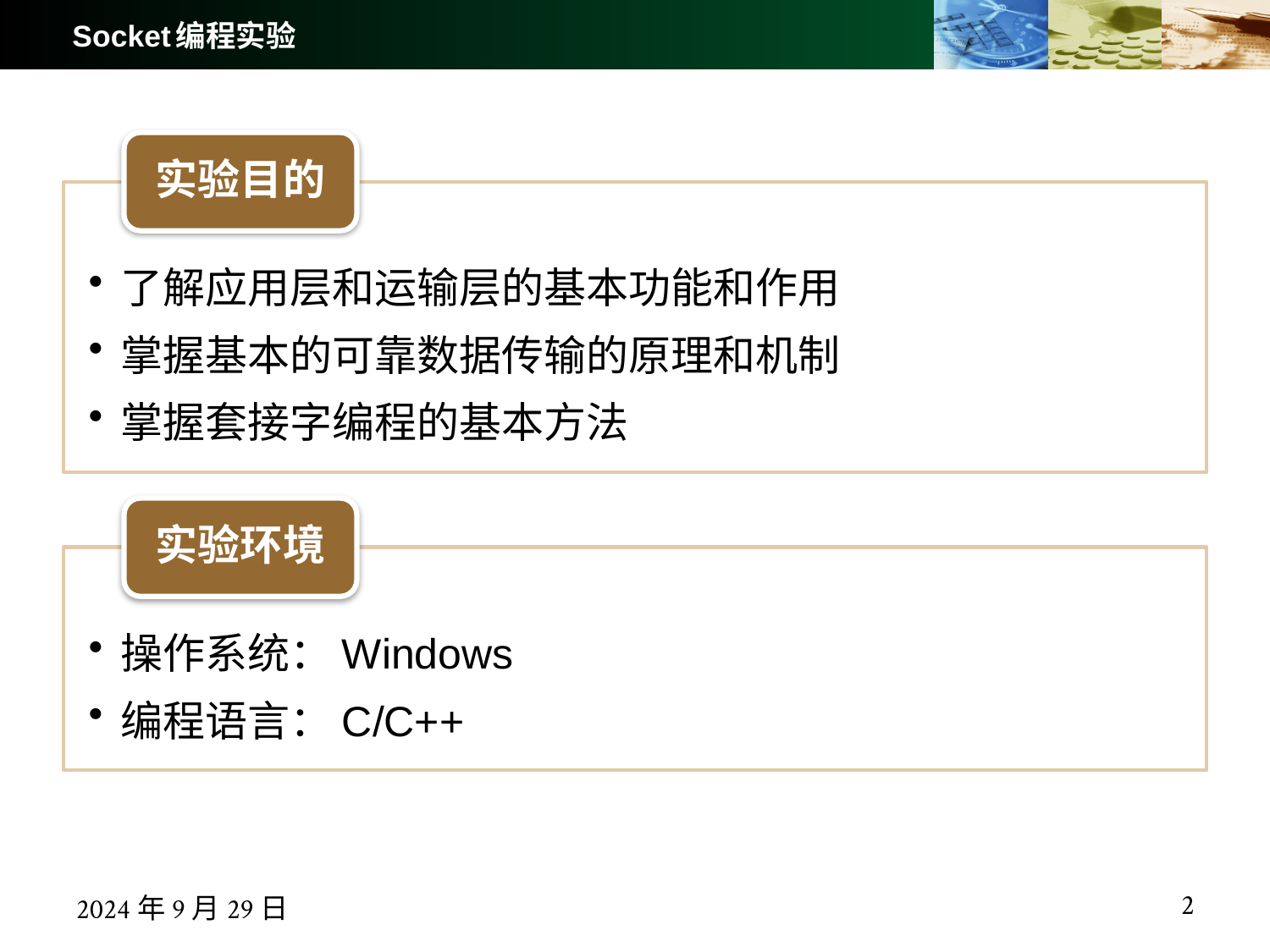

# Socket编程实验

实验目的
了解应用层和运输层的基本功能和作用
掌握基本的可靠数据传输的原理和机制
掌握套接字编程的基本方法

实验环境
操作系统：Windows
编程语言：C/C++

2
2024年9月29日